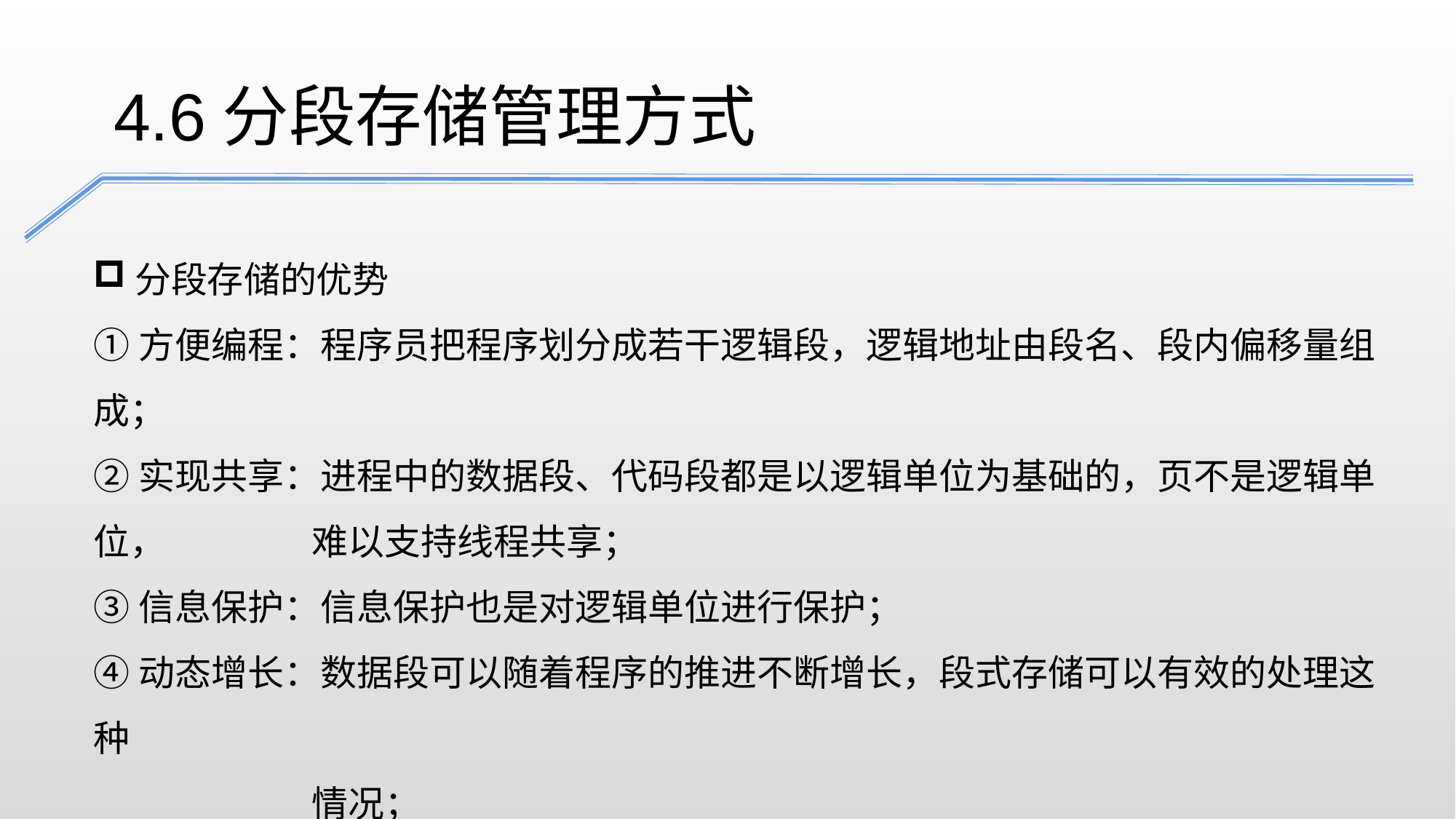

4.6分段存储管理方式
分段存储的优势
①方便编程：程序员把程序划分成若干逻辑段，逻辑地址由段名、段内偏移量组成；
②实现共享：进程中的数据段、代码段都是以逻辑单位为基础的，页不是逻辑单位，		难以支持线程共享；
③信息保护：信息保护也是对逻辑单位进行保护；
④动态增长：数据段可以随着程序的推进不断增长，段式存储可以有效的处理这种
                  	情况；
⑤动态链接：动态链接也是以逻辑单位为基础的。